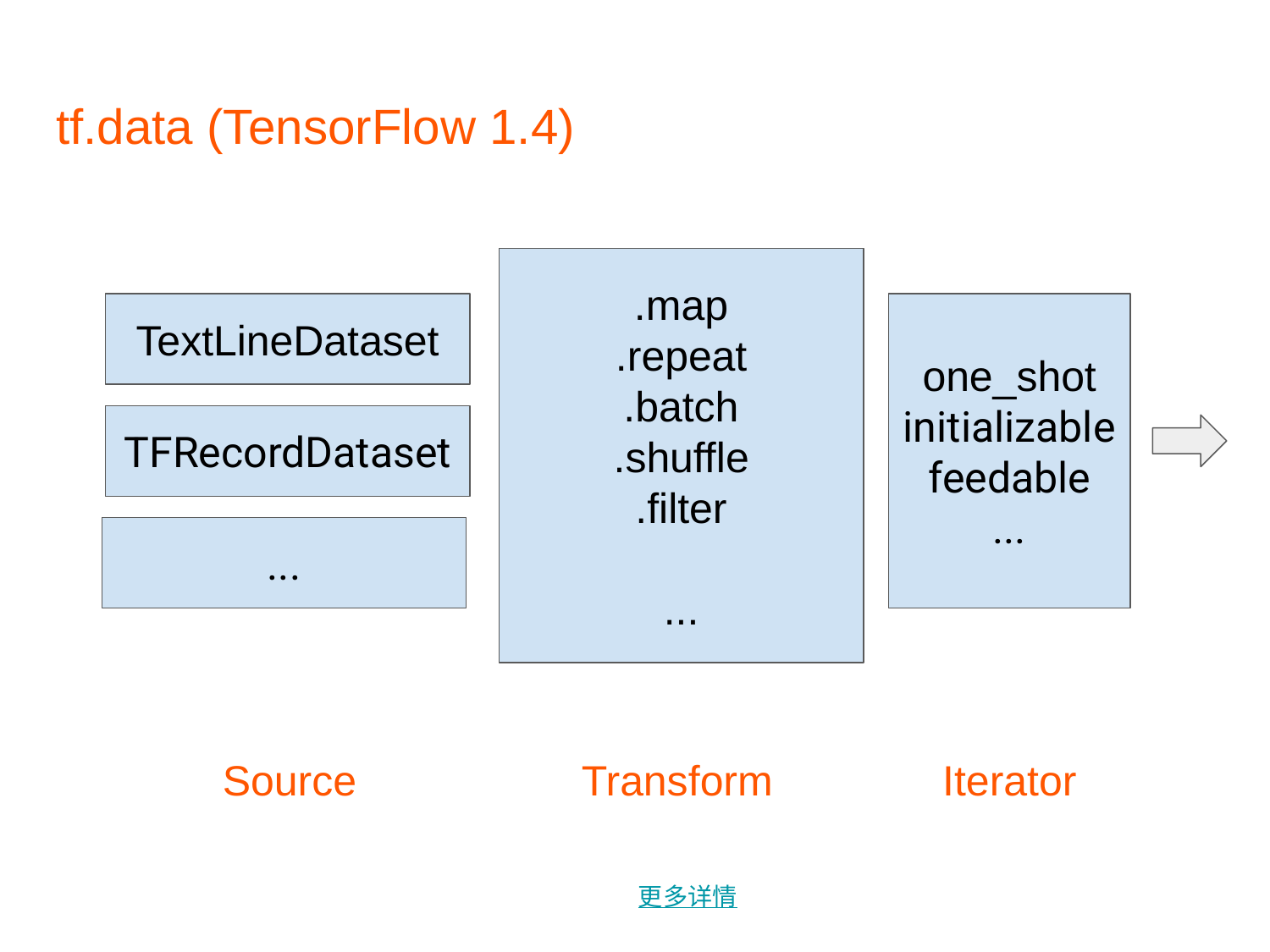

# tf.data (TensorFlow 1.4)
.map
.repeat
.batch
.shuffle
.filter

...
TextLineDataset
one_shot
initializable
feedable
...
TFRecordDataset

...
Source
Transform
Iterator
更多详情